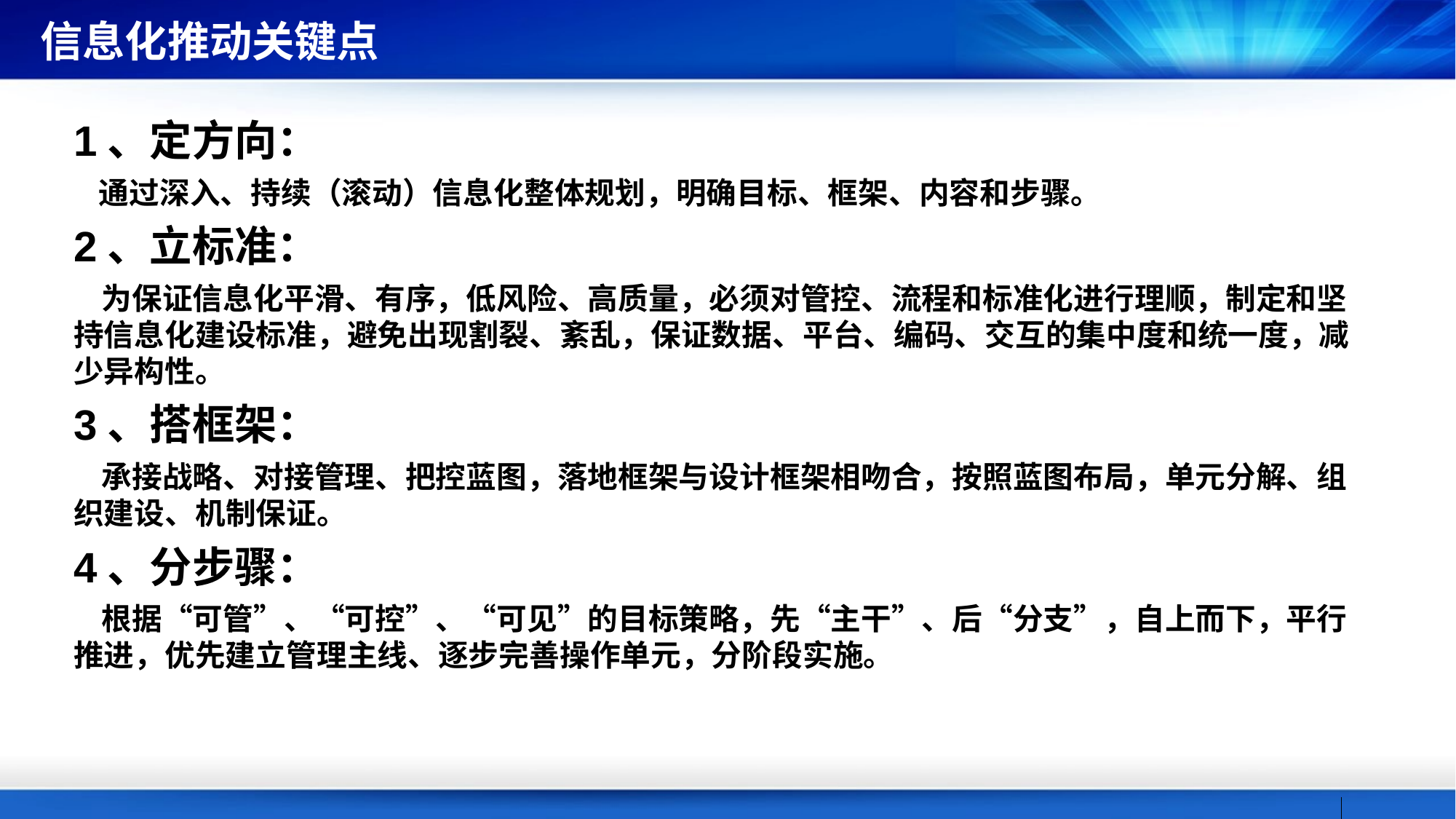

信息化推动关键点
1、定方向：
   通过深入、持续（滚动）信息化整体规划，明确目标、框架、内容和步骤。
2、立标准：
   为保证信息化平滑、有序，低风险、高质量，必须对管控、流程和标准化进行理顺，制定和坚持信息化建设标准，避免出现割裂、紊乱，保证数据、平台、编码、交互的集中度和统一度，减少异构性。
3、搭框架：
   承接战略、对接管理、把控蓝图，落地框架与设计框架相吻合，按照蓝图布局，单元分解、组织建设、机制保证。
4、分步骤：
   根据“可管”、“可控”、“可见”的目标策略，先“主干”、后“分支”，自上而下，平行推进，优先建立管理主线、逐步完善操作单元，分阶段实施。